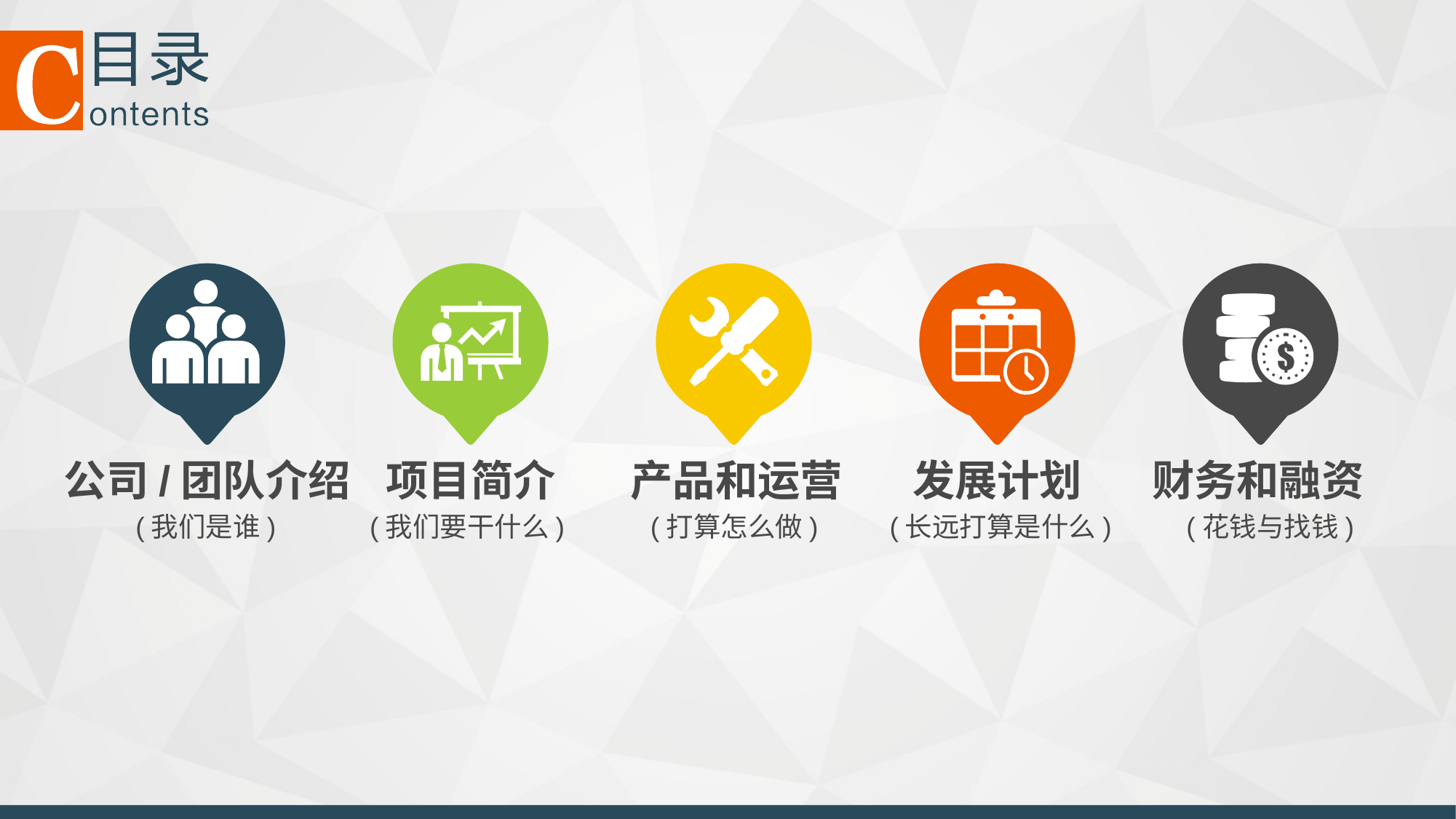

公司/团队介绍
项目简介
产品和运营
发展计划
财务和融资
(我们是谁)
(我们要干什么)
(打算怎么做)
(长远打算是什么)
(花钱与找钱)